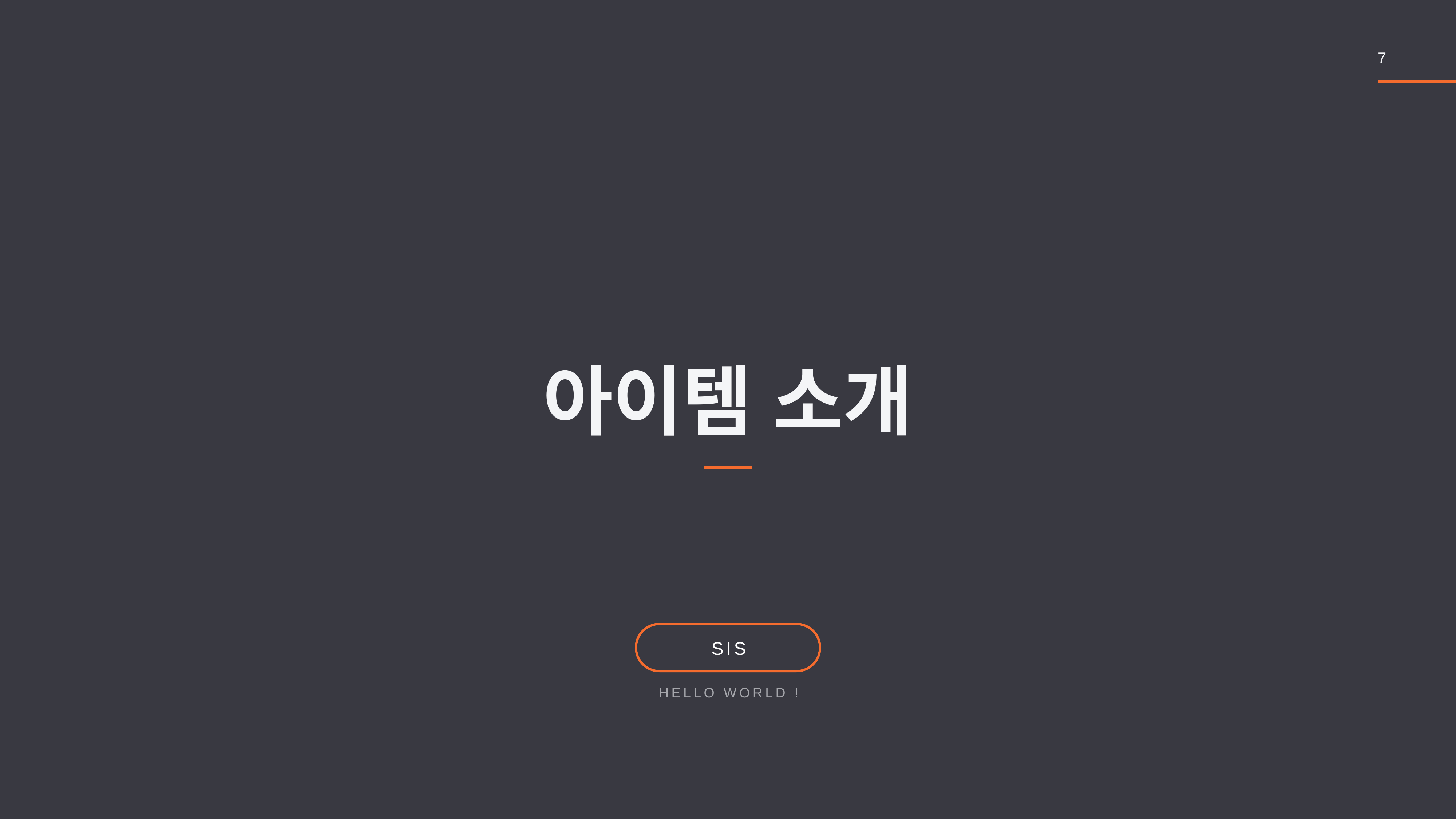

7
아이템 소개

SIS
Hello World !